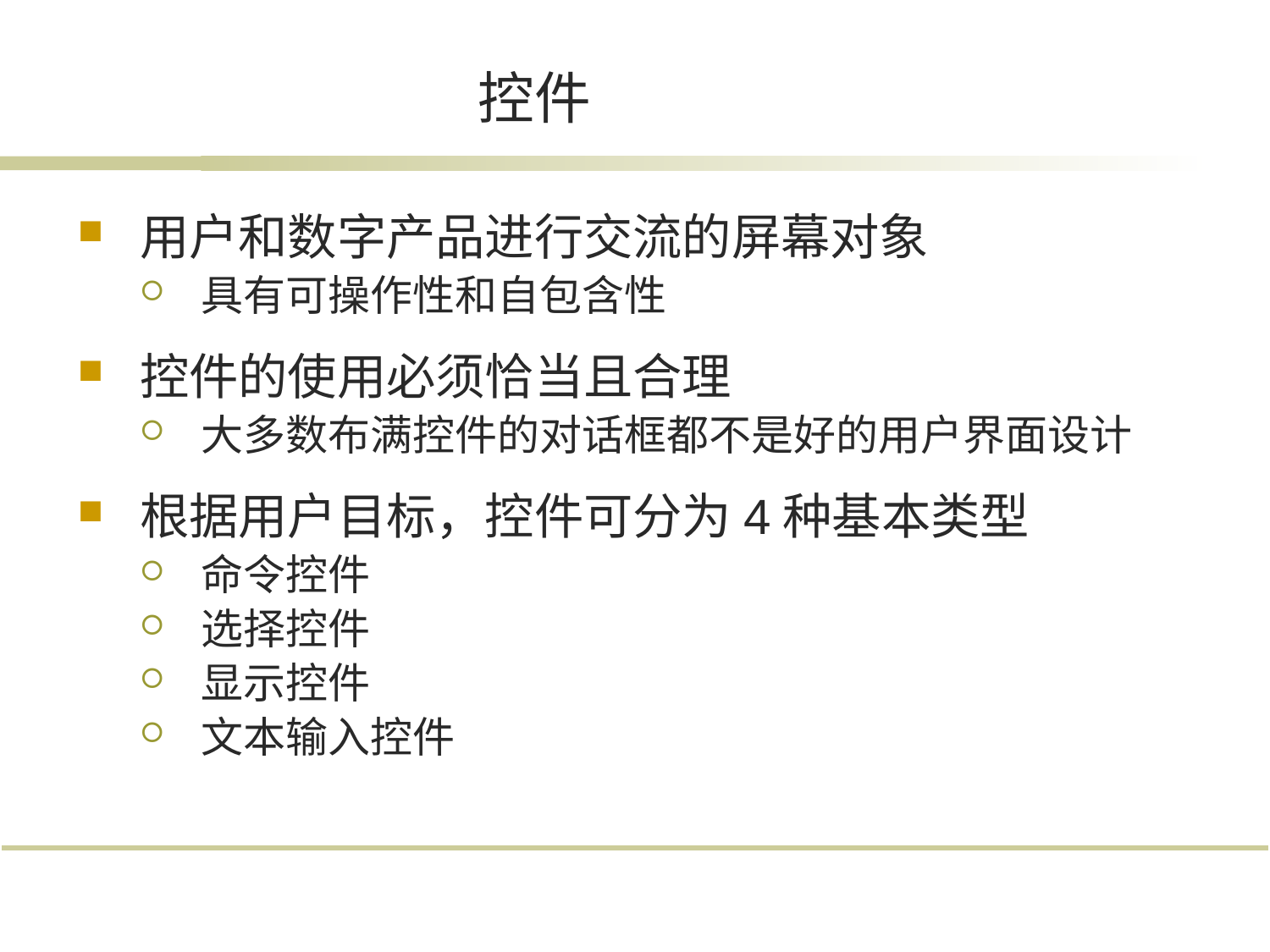

# 控件
用户和数字产品进行交流的屏幕对象
具有可操作性和自包含性

控件的使用必须恰当且合理
大多数布满控件的对话框都不是好的用户界面设计

根据用户目标，控件可分为4种基本类型
命令控件
选择控件
显示控件
文本输入控件